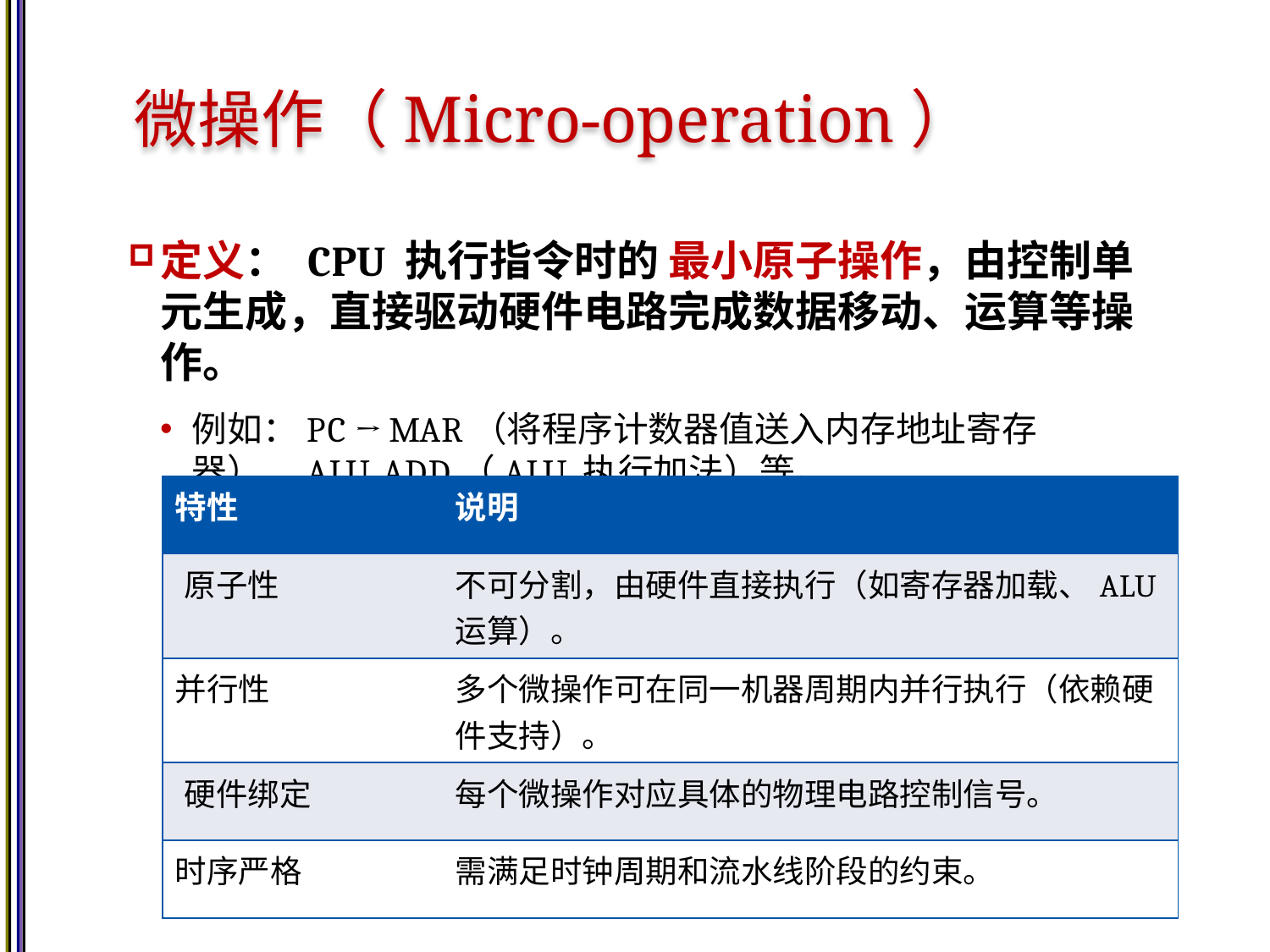

# 微操作（Micro-operation）
定义： CPU 执行指令时的 ​​最小原子操作​​，由控制单元生成，直接驱动硬件电路完成数据移动、运算等操作。
例如：PC → MAR（将程序计数器值送入内存地址寄存器）、ALU_ADD（ALU 执行加法）等。
| 特性 | 说明 |
| --- | --- |
| ​原子性​​ | 不可分割，由硬件直接执行（如寄存器加载、ALU 运算）。 |
| 并行性​​ | 多个微操作可在同一机器周期内并行执行（依赖硬件支持）。 |
| ​硬件绑定 | 每个微操作对应具体的物理电路控制信号。 |
| 时序严格​​ | 需满足时钟周期和流水线阶段的约束。 |
52